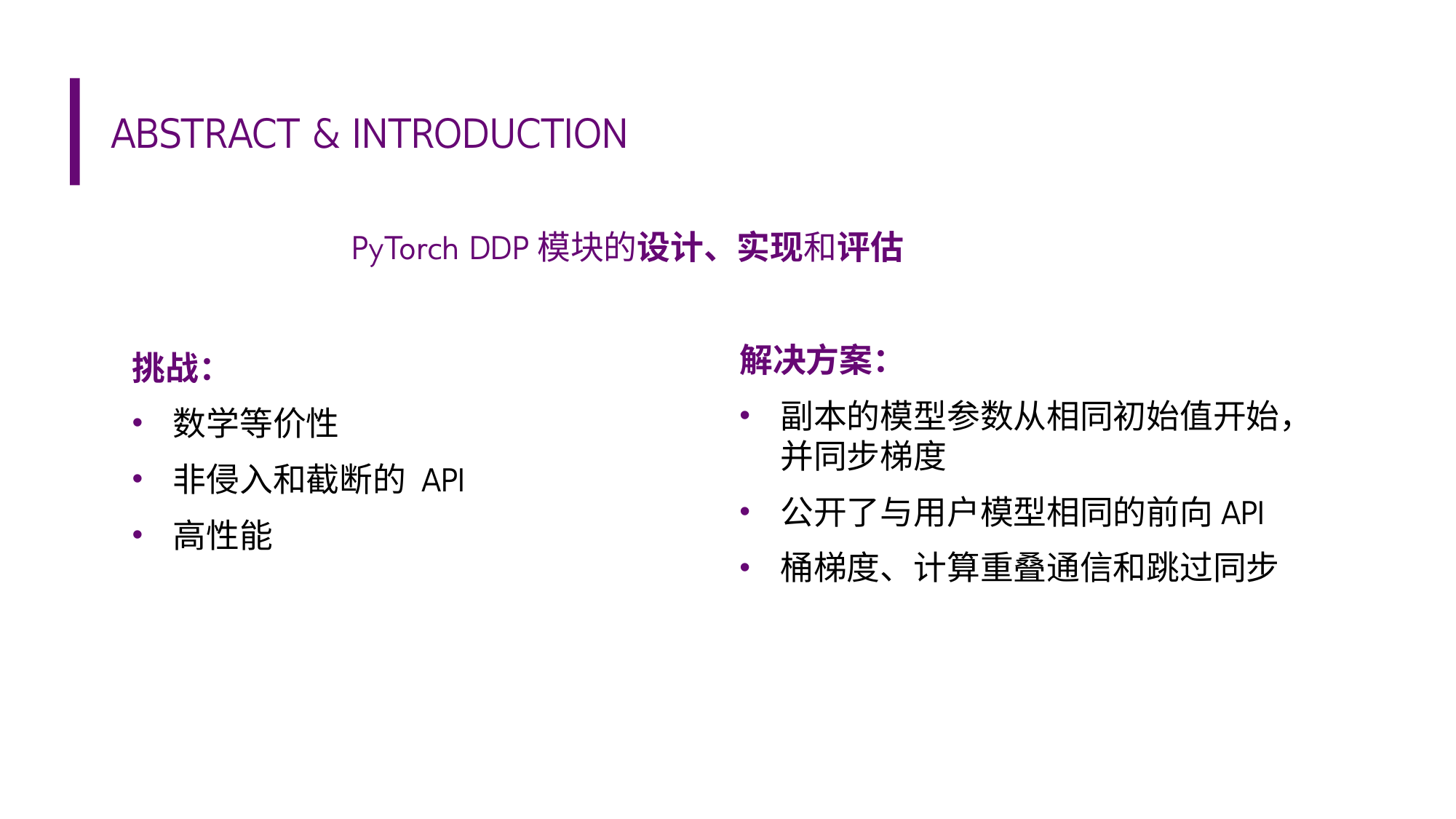

# ABSTRACT & INTRODUCTION
PyTorch DDP模块的设计、实现和评估
挑战：
数学等价性
非侵入和截断的 API
高性能
解决方案：
副本的模型参数从相同初始值开始，并同步梯度
公开了与用户模型相同的前向API
桶梯度、计算重叠通信和跳过同步